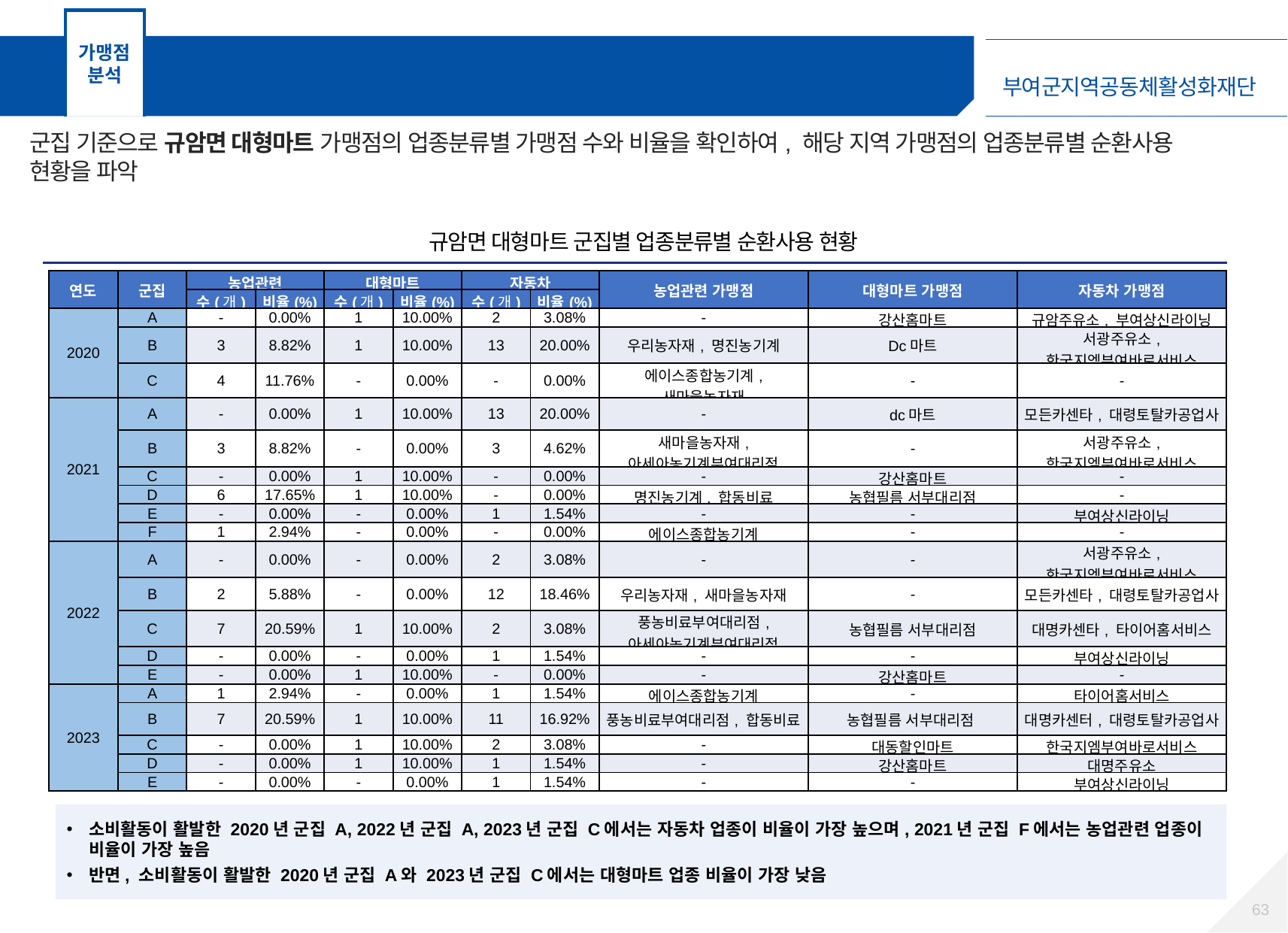

가맹점
분석
가맹점 군집분석 – 규암면 대형마트 가맹점
군집 기준으로 규암면 대형마트 가맹점의 업종분류별 가맹점 수와 비율을 확인하여, 해당 지역 가맹점의 업종분류별 순환사용 현황을 파악
규암면 대형마트 군집별 업종분류별 순환사용 현황
| 연도 | 군집 | 농업관련 |  | 대형마트 |  | 자동차 |  | 농업관련 가맹점 | 대형마트 가맹점 | 자동차 가맹점 |
| --- | --- | --- | --- | --- | --- | --- | --- | --- | --- | --- |
| 연도 | 군집 | 수(개) | 비율(%) | 수(개) | 비율(%) | 수(개) | 비율(%) |  |  |  |
| 2020 | A | - | 0.00% | 1 | 10.00% | 2 | 3.08% | - | 강산홈마트 | 규암주유소, 부여상신라이닝 |
|  | B | 3 | 8.82% | 1 | 10.00% | 13 | 20.00% | 우리농자재, 명진농기계 | Dc마트 | 서광주유소, 한국지엠부여바로서비스 |
|  | C | 4 | 11.76% | - | 0.00% | - | 0.00% | 에이스종합농기계, 새마을농자재 | - | - |
| 2021 | A | - | 0.00% | 1 | 10.00% | 13 | 20.00% | - | dc마트 | 모든카센타, 대령토탈카공업사 |
|  | B | 3 | 8.82% | - | 0.00% | 3 | 4.62% | 새마을농자재, 아세아농기계부여대리점 | - | 서광주유소, 한국지엠부여바로서비스 |
|  | C | - | 0.00% | 1 | 10.00% | - | 0.00% | - | 강산홈마트 | - |
|  | D | 6 | 17.65% | 1 | 10.00% | - | 0.00% | 명진농기계, 합동비료 | 농협필름 서부대리점 | - |
|  | E | - | 0.00% | - | 0.00% | 1 | 1.54% | - | - | 부여상신라이닝 |
|  | F | 1 | 2.94% | - | 0.00% | - | 0.00% | 에이스종합농기계 | - | - |
| 2022 | A | - | 0.00% | - | 0.00% | 2 | 3.08% | - | - | 서광주유소, 한국지엠부여바로서비스 |
|  | B | 2 | 5.88% | - | 0.00% | 12 | 18.46% | 우리농자재, 새마을농자재 | - | 모든카센타, 대령토탈카공업사 |
|  | C | 7 | 20.59% | 1 | 10.00% | 2 | 3.08% | 풍농비료부여대리점, 아세아농기계부여대리점 | 농협필름 서부대리점 | 대명카센타, 타이어홈서비스 |
|  | D | - | 0.00% | - | 0.00% | 1 | 1.54% | - | - | 부여상신라이닝 |
|  | E | - | 0.00% | 1 | 10.00% | - | 0.00% | - | 강산홈마트 | - |
| 2023 | A | 1 | 2.94% | - | 0.00% | 1 | 1.54% | 에이스종합농기계 | - | 타이어홈서비스 |
|  | B | 7 | 20.59% | 1 | 10.00% | 11 | 16.92% | 풍농비료부여대리점, 합동비료 | 농협필름 서부대리점 | 대명카센터, 대령토탈카공업사 |
|  | C | - | 0.00% | 1 | 10.00% | 2 | 3.08% | - | 대동할인마트 | 한국지엠부여바로서비스 |
|  | D | - | 0.00% | 1 | 10.00% | 1 | 1.54% | - | 강산홈마트 | 대명주유소 |
|  | E | - | 0.00% | - | 0.00% | 1 | 1.54% | - | - | 부여상신라이닝 |
소비활동이 활발한 2020년 군집 A, 2022년 군집 A, 2023년 군집 C에서는 자동차 업종이 비율이 가장 높으며, 2021년 군집 F에서는 농업관련 업종이 비율이 가장 높음
반면, 소비활동이 활발한 2020년 군집 A와 2023년 군집 C에서는 대형마트 업종 비율이 가장 낮음
63